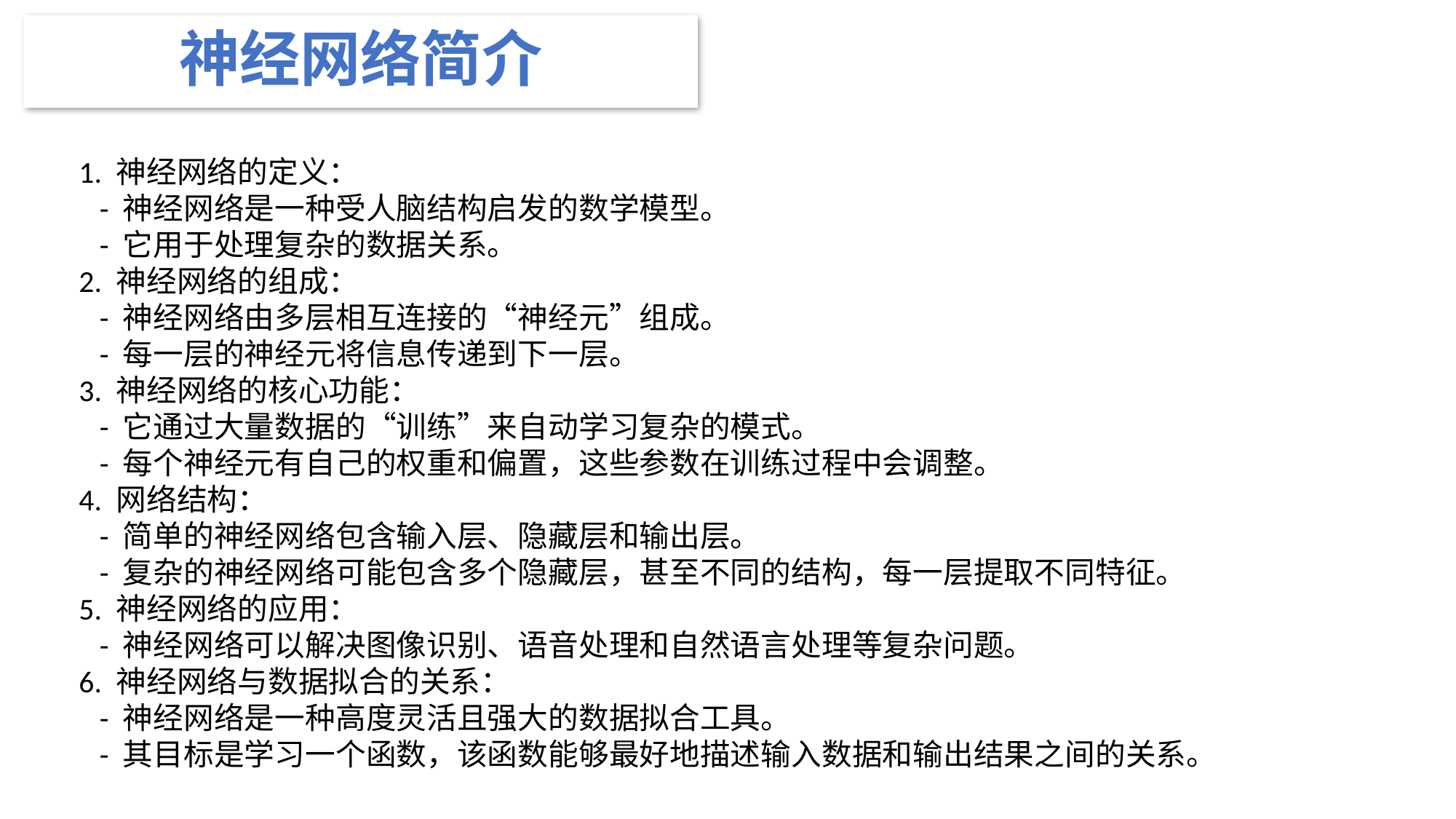

# 神经网络简介
1. 神经网络的定义：
   - 神经网络是一种受人脑结构启发的数学模型。
   - 它用于处理复杂的数据关系。
2. 神经网络的组成：
   - 神经网络由多层相互连接的“神经元”组成。
   - 每一层的神经元将信息传递到下一层。
3. 神经网络的核心功能：
   - 它通过大量数据的“训练”来自动学习复杂的模式。
   - 每个神经元有自己的权重和偏置，这些参数在训练过程中会调整。
4. 网络结构：
   - 简单的神经网络包含输入层、隐藏层和输出层。
   - 复杂的神经网络可能包含多个隐藏层，甚至不同的结构，每一层提取不同特征。
5. 神经网络的应用：
   - 神经网络可以解决图像识别、语音处理和自然语言处理等复杂问题。
6. 神经网络与数据拟合的关系：
   - 神经网络是一种高度灵活且强大的数据拟合工具。
   - 其目标是学习一个函数，该函数能够最好地描述输入数据和输出结果之间的关系。